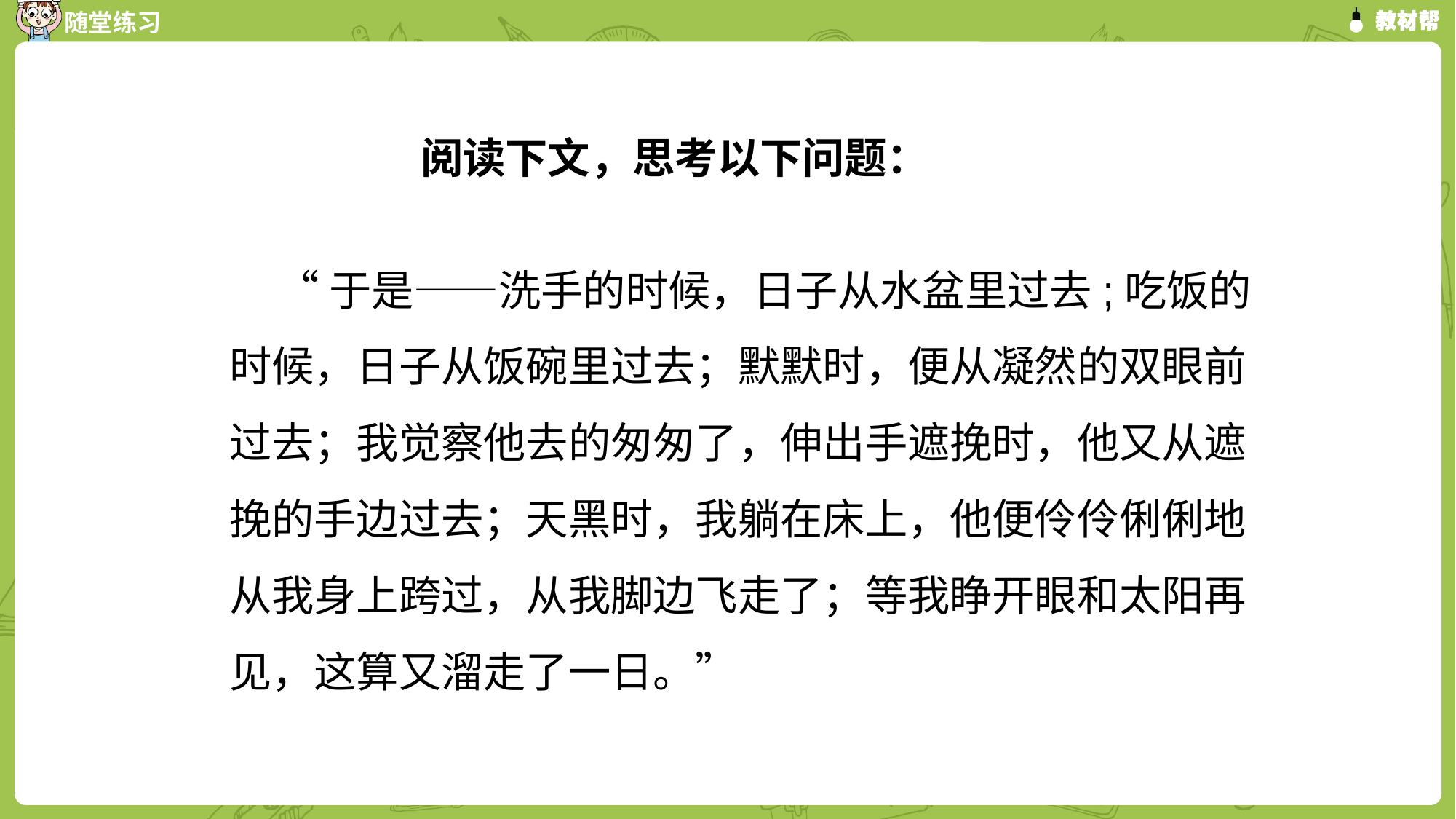

阅读下文，思考以下问题：
     “于是——洗手的时候，日子从水盆里过去;吃饭的时候，日子从饭碗里过去；默默时，便从凝然的双眼前过去；我觉察他去的匆匆了，伸出手遮挽时，他又从遮挽的手边过去；天黑时，我躺在床上，他便伶伶俐俐地从我身上跨过，从我脚边飞走了；等我睁开眼和太阳再见，这算又溜走了一日。”